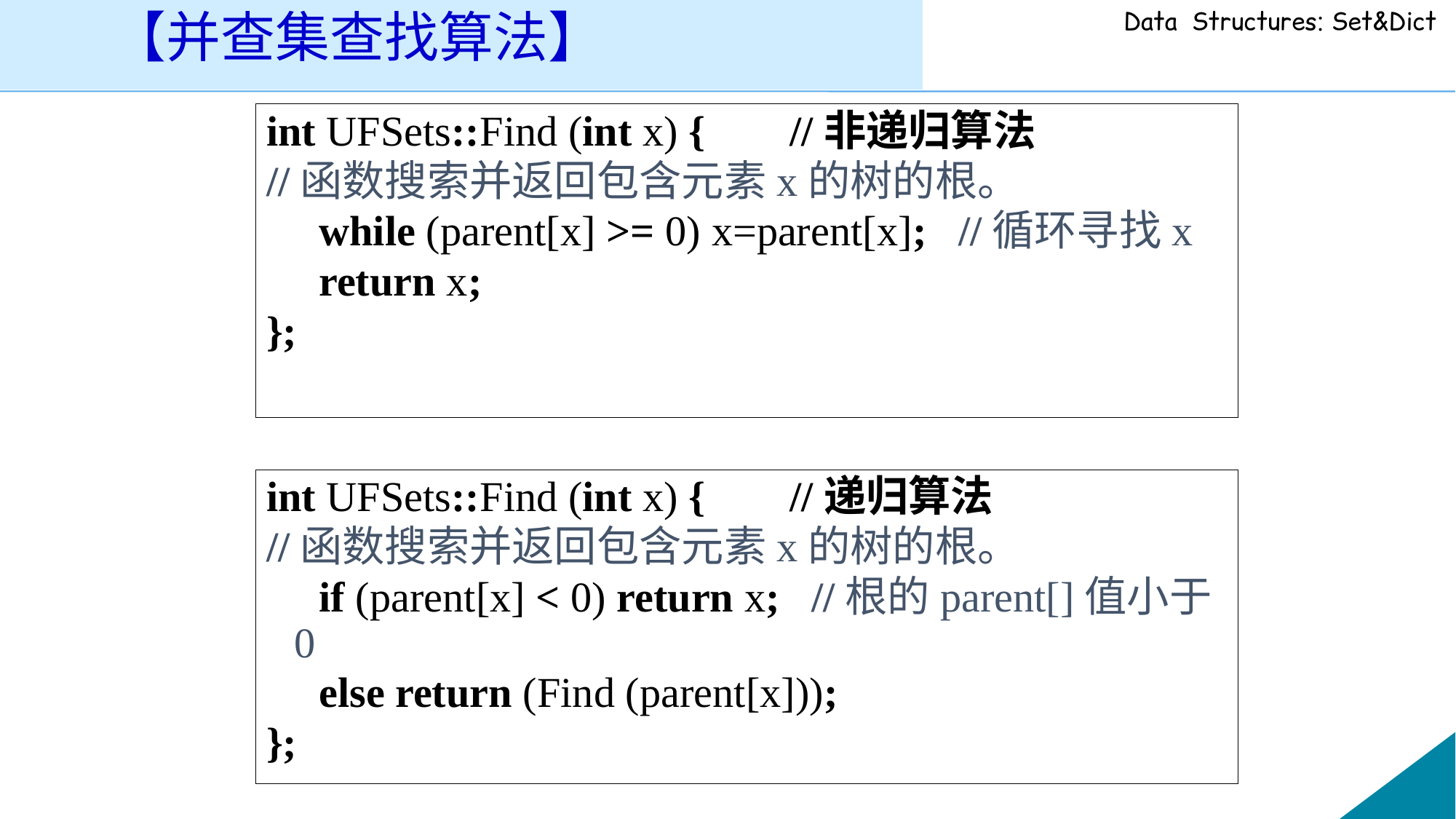

# 【并查集查找算法】
int UFSets::Find (int x) {        //非递归算法
//函数搜索并返回包含元素x的树的根。
     while (parent[x] >= 0) x=parent[x];   //循环寻找x
     return x;
};

int UFSets::Find (int x) {        //递归算法
//函数搜索并返回包含元素x的树的根。
     if (parent[x] < 0) return x;   //根的parent[]值小于0
     else return (Find (parent[x]));
};